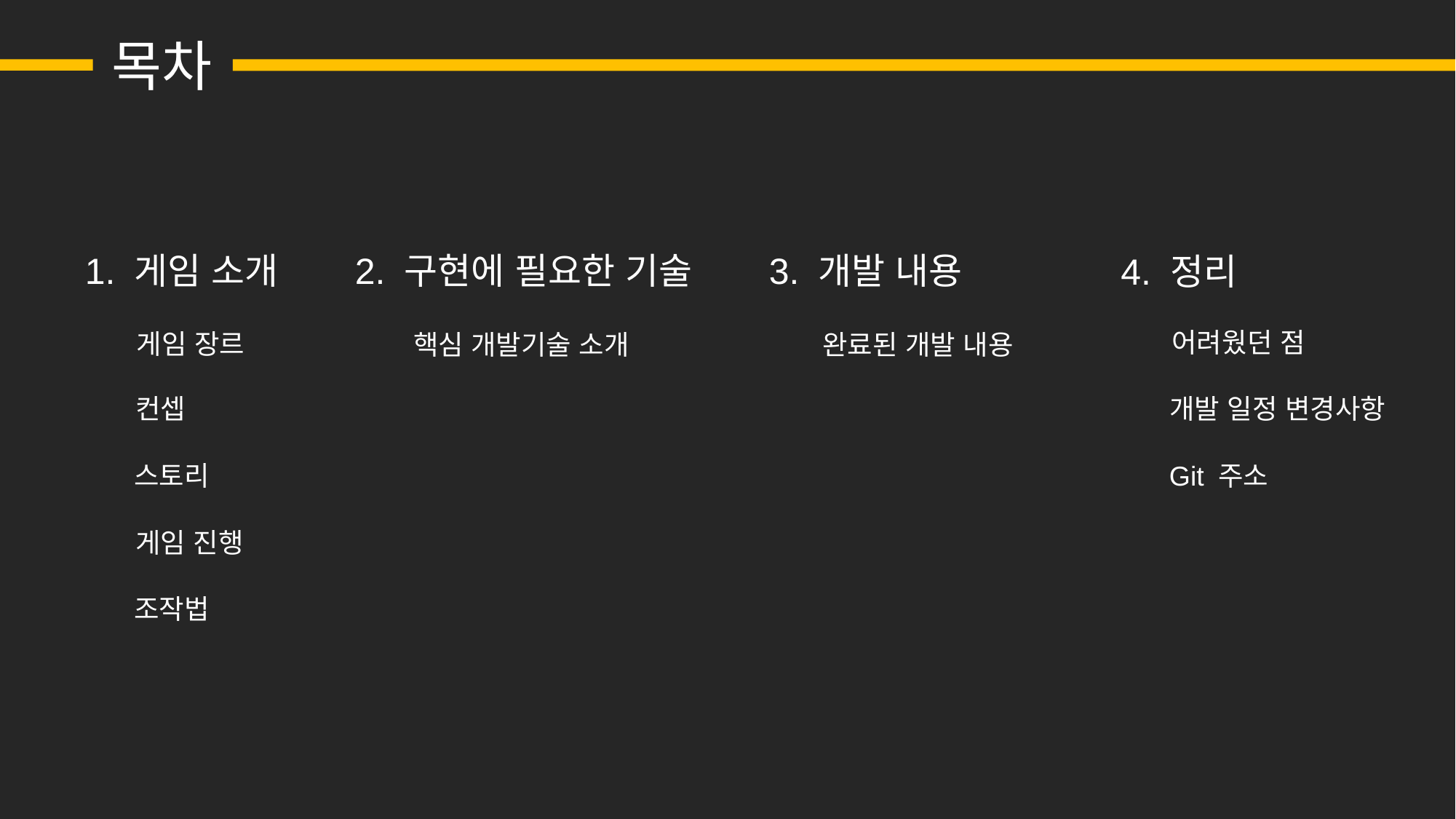

목차

3. 개발 내용
2. 구현에 필요한 기술
1. 게임 소개
4. 정리
어려웠던 점
게임 장르
핵심 개발기술 소개
완료된 개발 내용
컨셉
개발 일정 변경사항
스토리
Git 주소
게임 진행
조작법